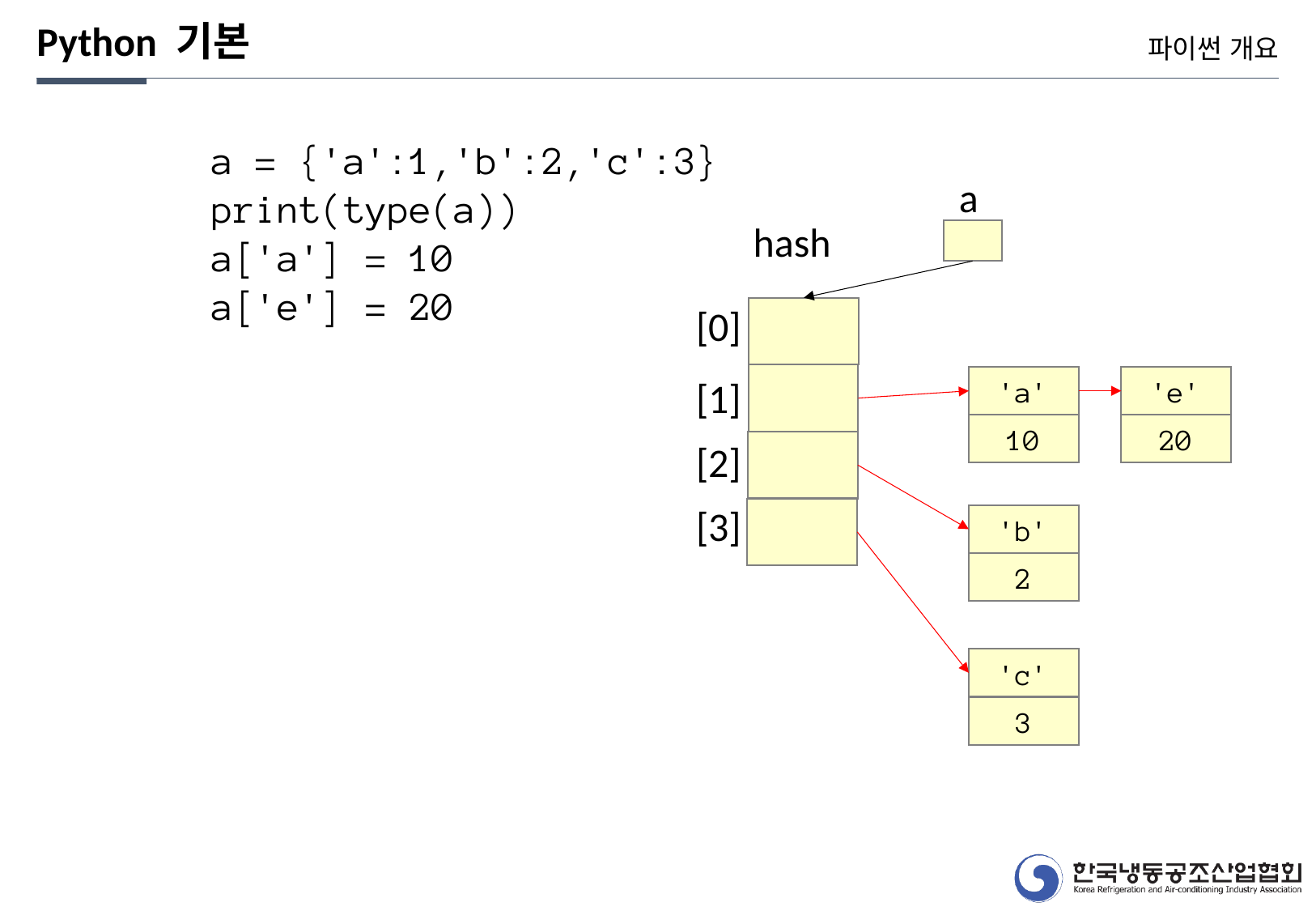

Python 기본
파이썬 개요
a = {'a':1,'b':2,'c':3}
print(type(a))
a['a'] = 10
a['e'] = 20
a
hash

[0]

[1]
'a'
'e'
10
20
[2]

[3]

'b'
2
'c'
3